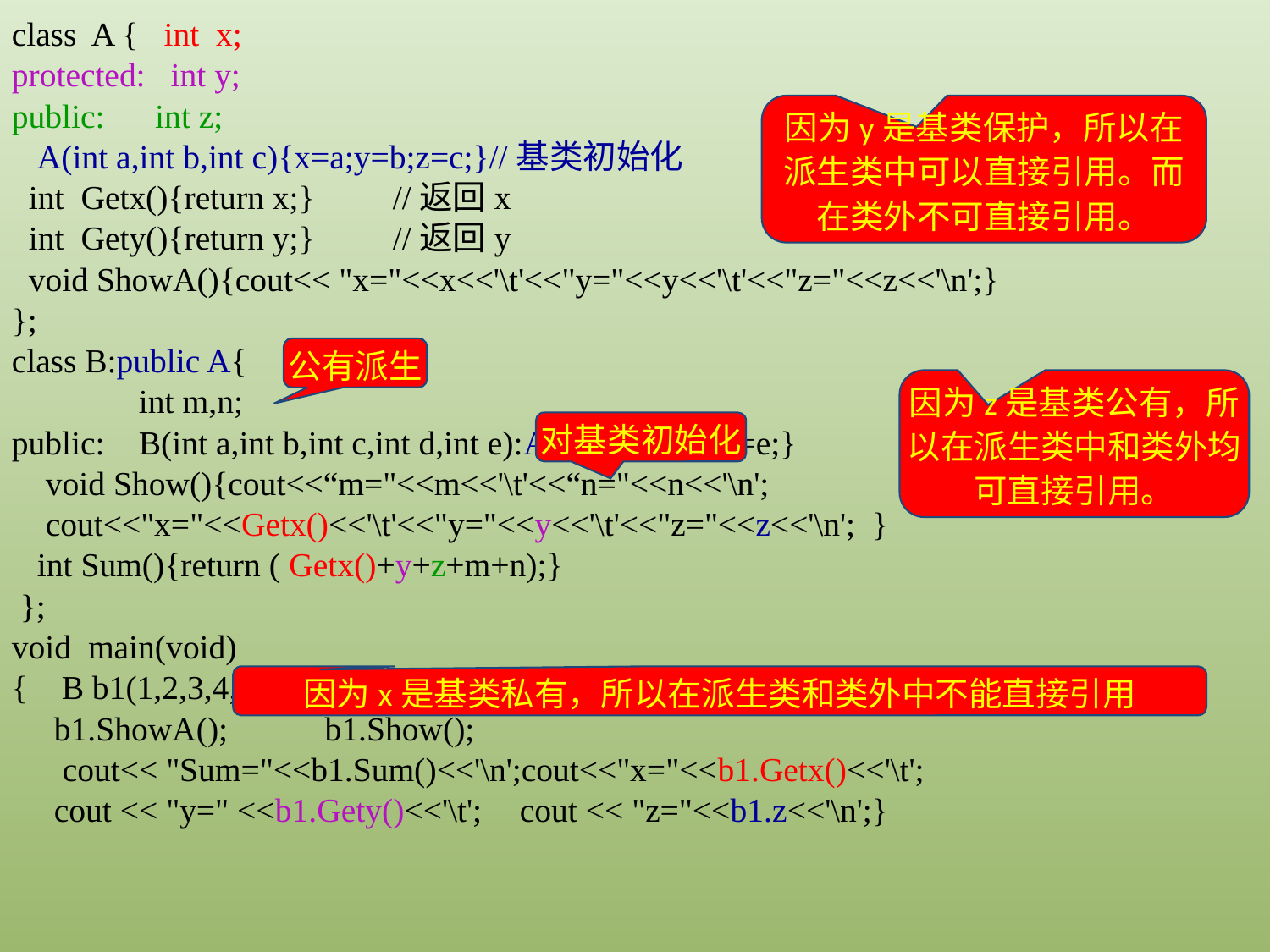

class  A {   int  x;
protected:   int y;
public:      int z;
   A(int a,int b,int c){x=a;y=b;z=c;}//基类初始化
  int  Getx(){return x;}	//返回x
  int  Gety(){return y;}	//返回y
  void ShowA(){cout<< "x="<<x<<'\t'<<"y="<<y<<'\t'<<"z="<<z<<'\n';}
};
class B:public A{
	int m,n;
public:	B(int a,int b,int c,int d,int e):A(a,b,c){m=d;n=e;}
    void Show(){cout<<“m="<<m<<'\t'<<“n="<<n<<'\n';
    cout<<"x="<<Getx()<<'\t'<<"y="<<y<<'\t'<<"z="<<z<<'\n';  }
   int Sum(){return ( Getx()+y+z+m+n);}
 };
void  main(void)
{    B b1(1,2,3,4,5);
     b1.ShowA();	       b1.Show();
      cout<< "Sum="<<b1.Sum()<<'\n';cout<<"x="<<b1.Getx()<<'\t';
     cout << "y=" <<b1.Gety()<<'\t';	cout << "z="<<b1.z<<'\n';}
因为y是基类保护，所以在派生类中可以直接引用。而在类外不可直接引用。
公有派生
因为z是基类公有，所以在派生类中和类外均可直接引用。
对基类初始化
因为x是基类私有，所以在派生类和类外中不能直接引用
721